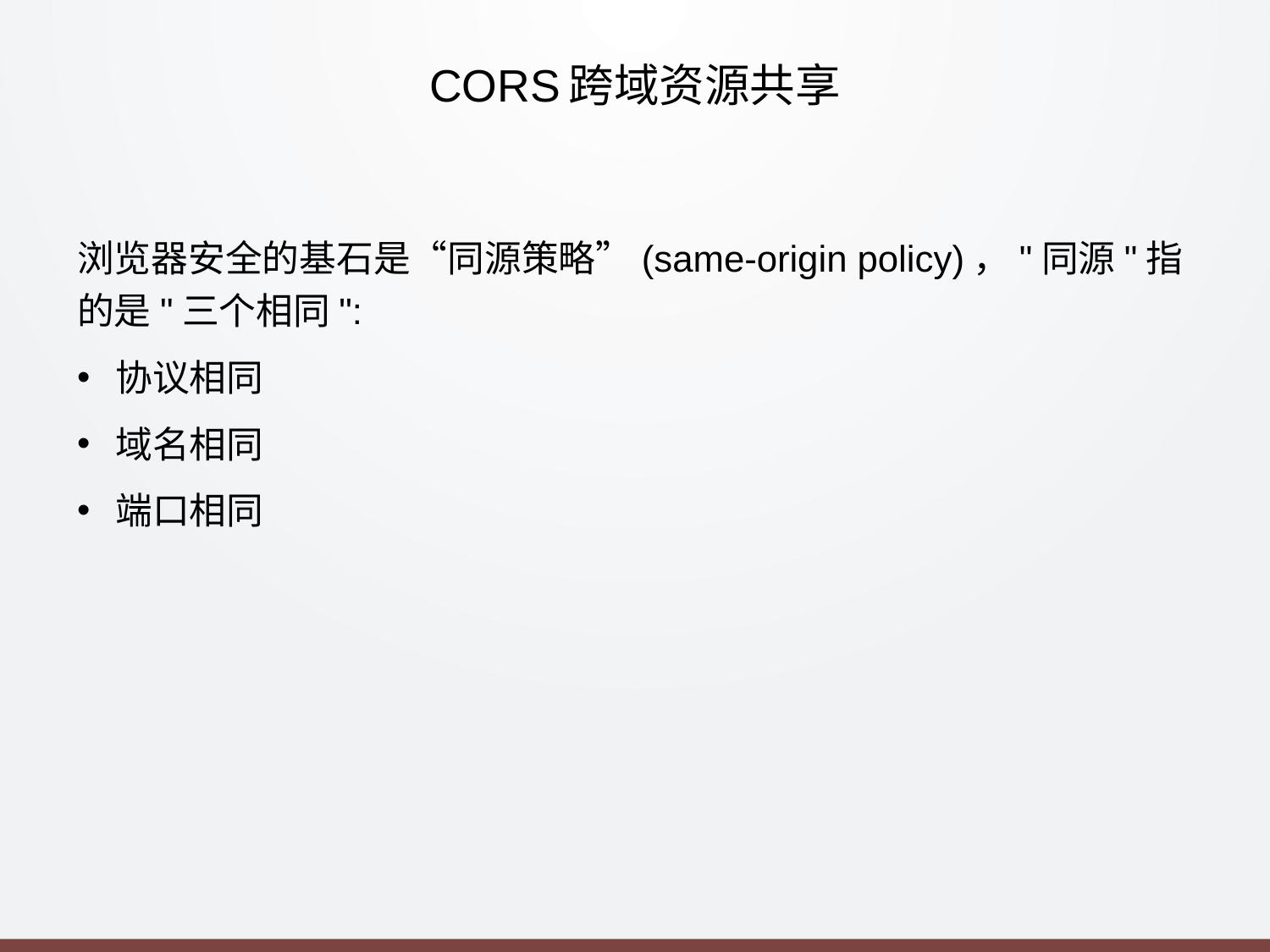

# CORS跨域资源共享
浏览器安全的基石是“同源策略”(same-origin policy)，"同源"指的是"三个相同":
协议相同
域名相同
端口相同